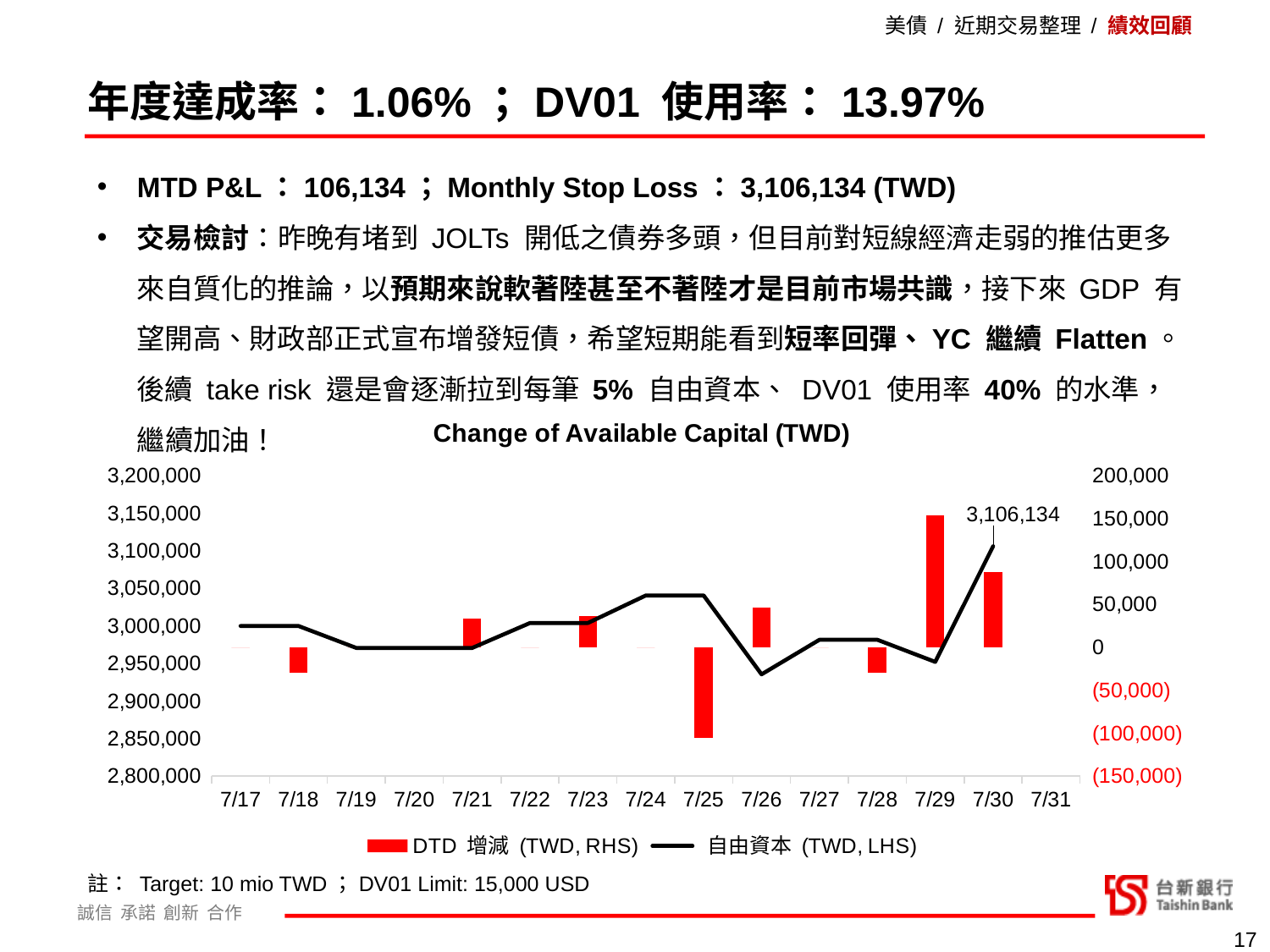

美債 / 近期交易整理 / 績效回顧
年度達成率：1.06%；DV01 使用率：13.97%
MTD P&L：106,134；Monthly Stop Loss：3,106,134 (TWD)
交易檢討：昨晚有堵到 JOLTs 開低之債券多頭，但目前對短線經濟走弱的推估更多來自質化的推論，以預期來說軟著陸甚至不著陸才是目前市場共識，接下來 GDP 有望開高、財政部正式宣布增發短債，希望短期能看到短率回彈、YC 繼續 Flatten。後續 take risk 還是會逐漸拉到每筆 5% 自由資本、 DV01 使用率 40% 的水準，繼續加油！

### Chart: Change of Available Capital (TWD)

| Category | DTD 增減 (TWD, RHS) |  自由資本 (TWD, LHS)  |
|---|---|---|
| 45855 | 0.0 | 3000000.0 |
| 45856 | -29348.000000000004 | 3000000.0 |
| 45857 | 0.0 | 2970652.0 |
| 45858 | 0.0 | 2970652.0 |
| 45859 | 33330.95511188151 | 2970652.0 |
| 45860 | 0.0 | 3003982.9551118817 |
| 45861 | 36553.270287979176 | 3003982.9551118817 |
| 45862 | 0.0 | 3040536.225399861 |
| 45863 | -104995.69792098769 | 3040536.225399861 |
| 45864 | 46052.50974141487 | 2935540.5274788733 |
| 45865 | 0.0 | 2981593.037220288 |
| 45866 | -29465.526482903653 | 2981593.037220288 |
| 45867 | 154006.41959441002 | 2952127.510737384 |
| 45868 | 87444.48602587687 | 3106133.930331794 |
| 45869 | None | None |
註： Target: 10 mio TWD；DV01 Limit: 15,000 USD
17